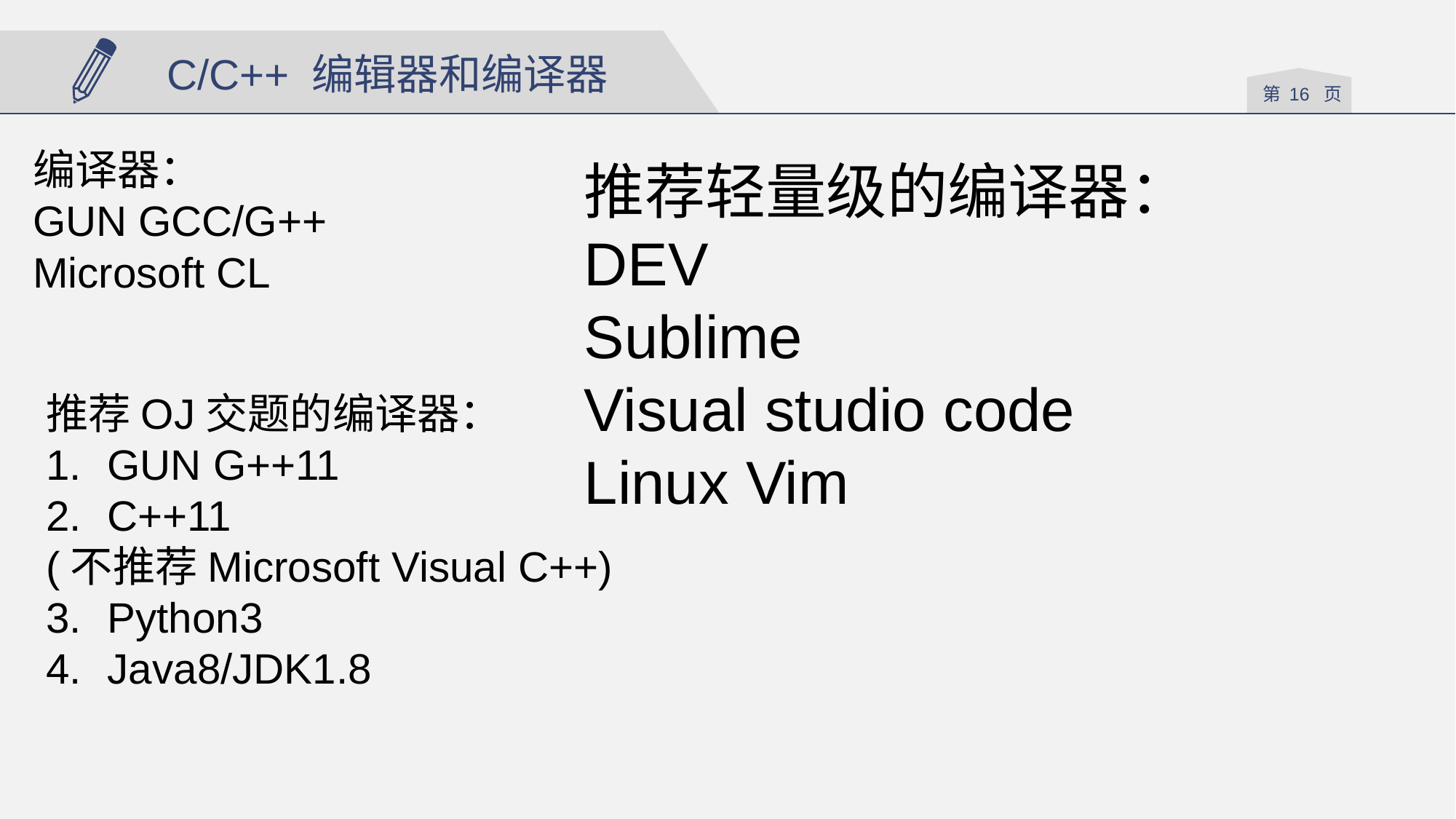

C/C++ 编辑器和编译器
编译器：
GUN GCC/G++
Microsoft CL
推荐轻量级的编译器：
DEV
Sublime
Visual studio code
Linux Vim
推荐OJ交题的编译器：
GUN G++11
C++11
(不推荐Microsoft Visual C++)
Python3
Java8/JDK1.8